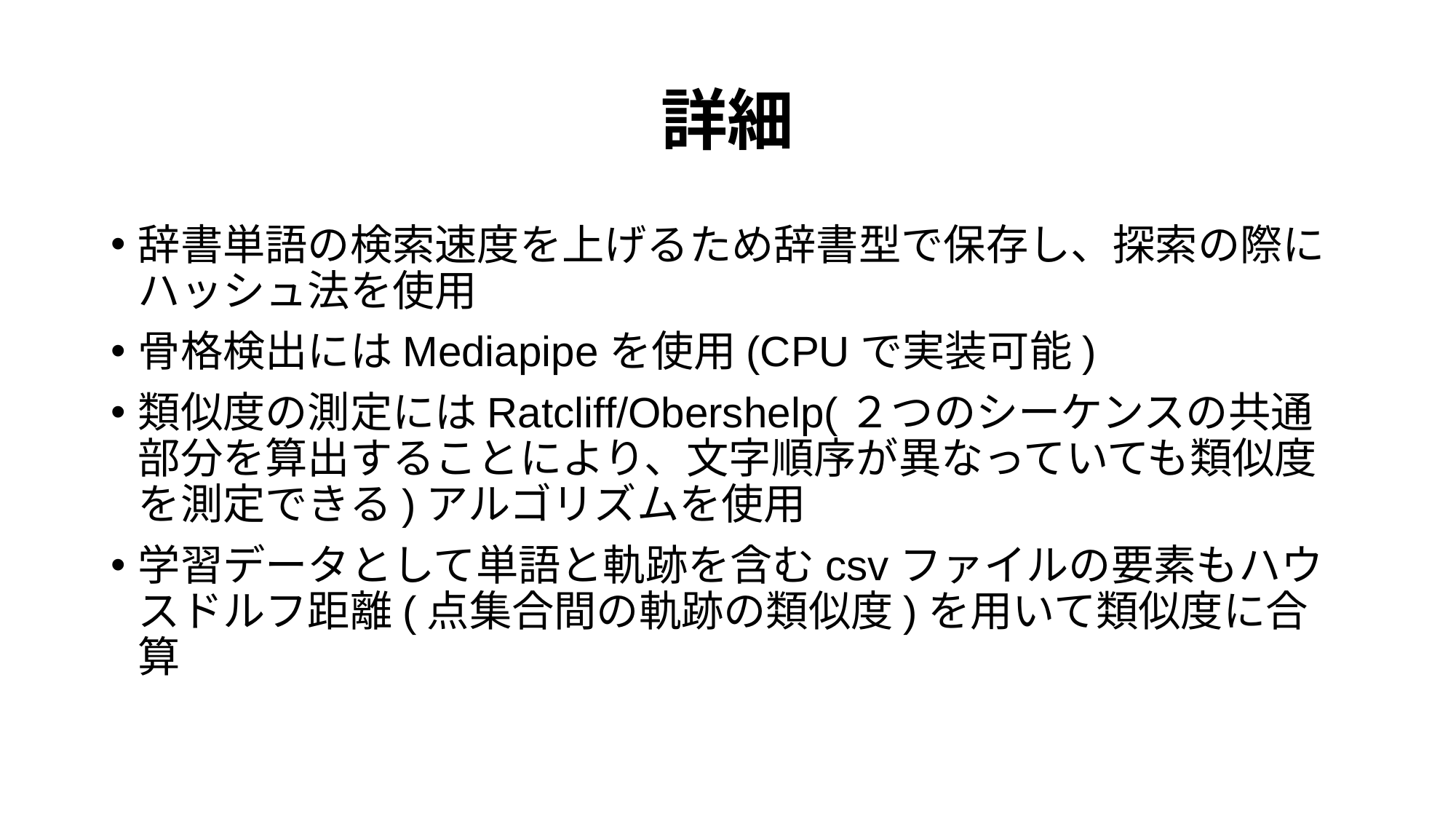

# 詳細
辞書単語の検索速度を上げるため辞書型で保存し、探索の際にハッシュ法を使用
骨格検出にはMediapipeを使用(CPUで実装可能)
類似度の測定にはRatcliff/Obershelp(２つのシーケンスの共通部分を算出することにより、文字順序が異なっていても類似度を測定できる)アルゴリズムを使用
学習データとして単語と軌跡を含むcsvファイルの要素もハウスドルフ距離(点集合間の軌跡の類似度)を用いて類似度に合算